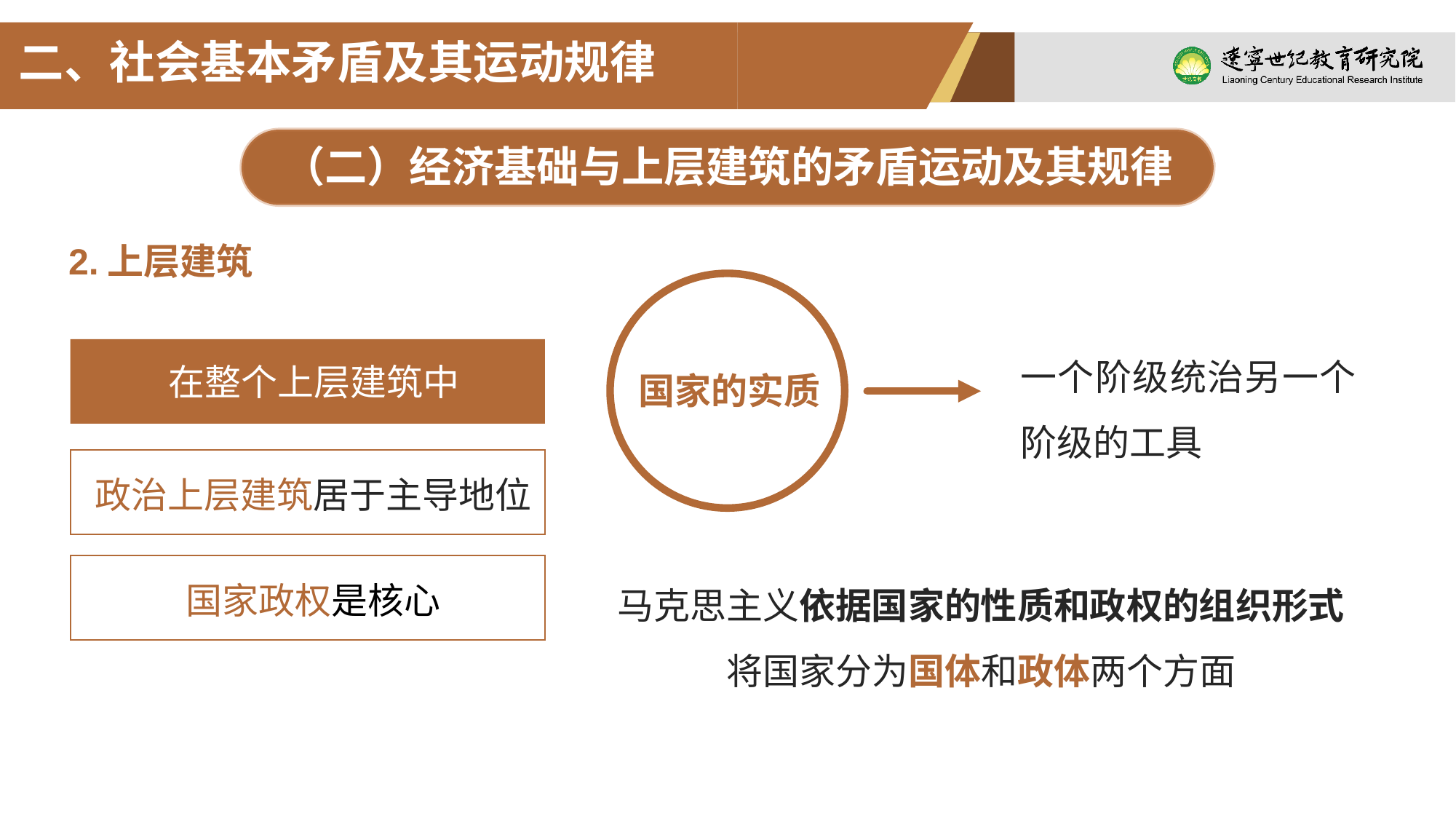

二、社会基本矛盾及其运动规律
（二）经济基础与上层建筑的矛盾运动及其规律
2.上层建筑

一个阶级统治另一个阶级的工具

在整个上层建筑中
国家的实质

政治上层建筑居于主导地位

国家政权是核心
马克思主义依据国家的性质和政权的组织形式
将国家分为国体和政体两个方面